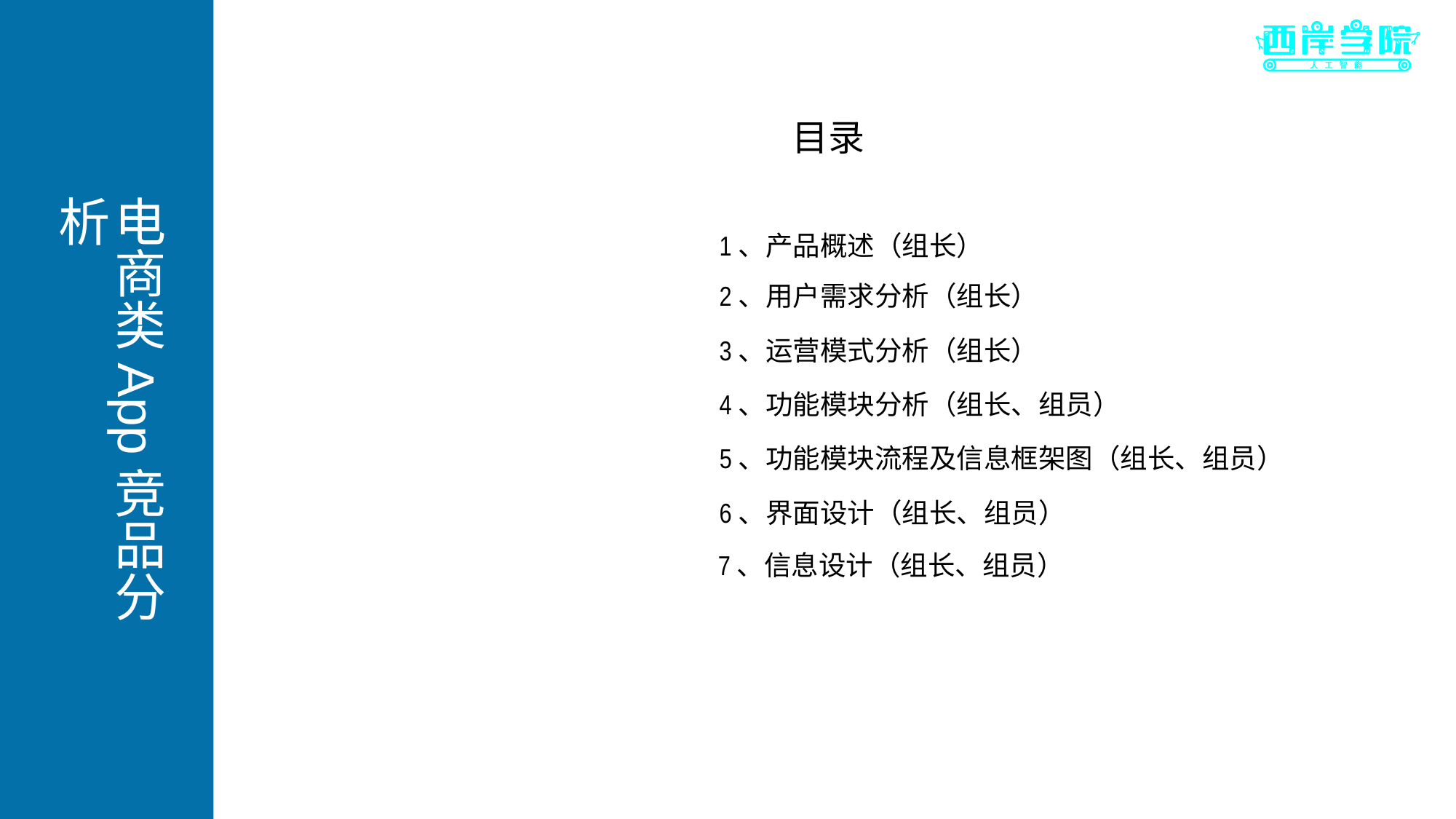

目录
# 电商类App竞品分析
1、产品概述（组长）
2、用户需求分析（组长）

3、运营模式分析（组长）

4、功能模块分析（组长、组员）

5、功能模块流程及信息框架图（组长、组员）

6、界面设计（组长、组员）

7、信息设计（组长、组员）